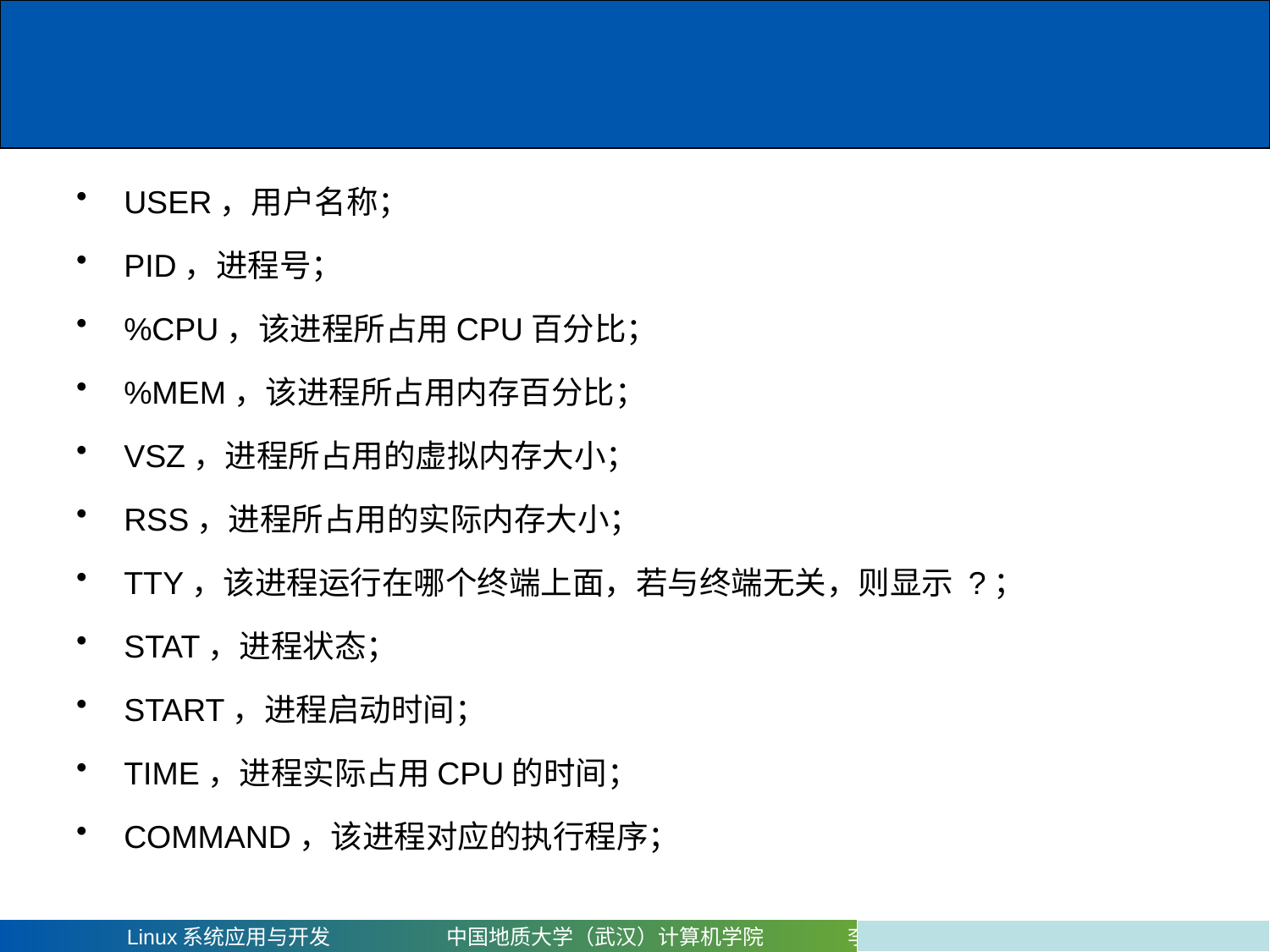

#
USER，用户名称；
PID，进程号；
%CPU，该进程所占用CPU百分比；
%MEM，该进程所占用内存百分比；
VSZ，进程所占用的虚拟内存大小；
RSS，进程所占用的实际内存大小；
TTY，该进程运行在哪个终端上面，若与终端无关，则显示 ?；
STAT，进程状态；
START，进程启动时间；
TIME，进程实际占用CPU的时间；
COMMAND，该进程对应的执行程序；